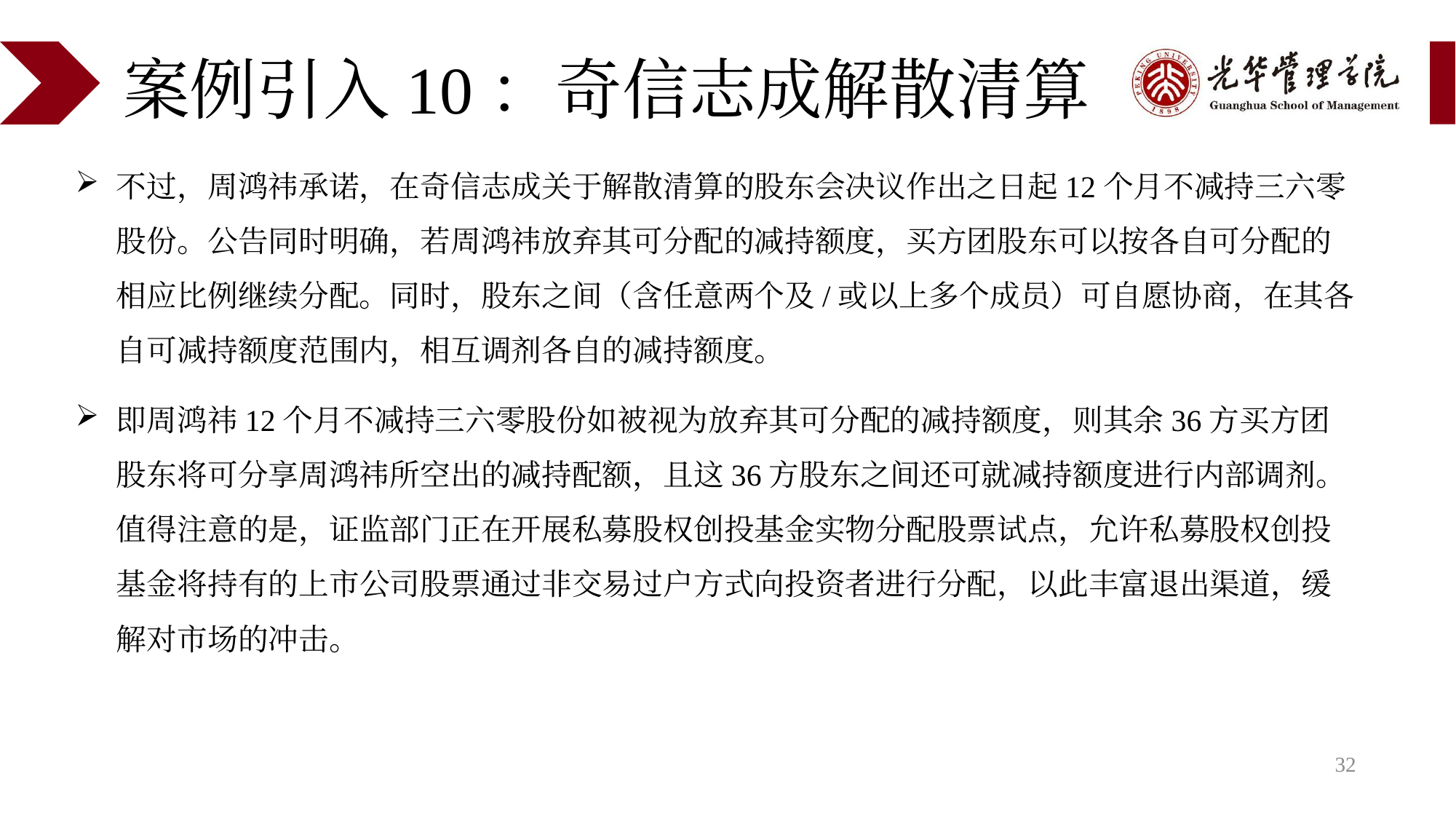

# 案例引入10：奇信志成解散清算
不过，周鸿祎承诺，在奇信志成关于解散清算的股东会决议作出之日起12个月不减持三六零股份。公告同时明确，若周鸿祎放弃其可分配的减持额度，买方团股东可以按各自可分配的相应比例继续分配。同时，股东之间（含任意两个及/或以上多个成员）可自愿协商，在其各自可减持额度范围内，相互调剂各自的减持额度。
即周鸿祎12个月不减持三六零股份如被视为放弃其可分配的减持额度，则其余36方买方团股东将可分享周鸿祎所空出的减持配额，且这36方股东之间还可就减持额度进行内部调剂。值得注意的是，证监部门正在开展私募股权创投基金实物分配股票试点，允许私募股权创投基金将持有的上市公司股票通过非交易过户方式向投资者进行分配，以此丰富退出渠道，缓解对市场的冲击。
32